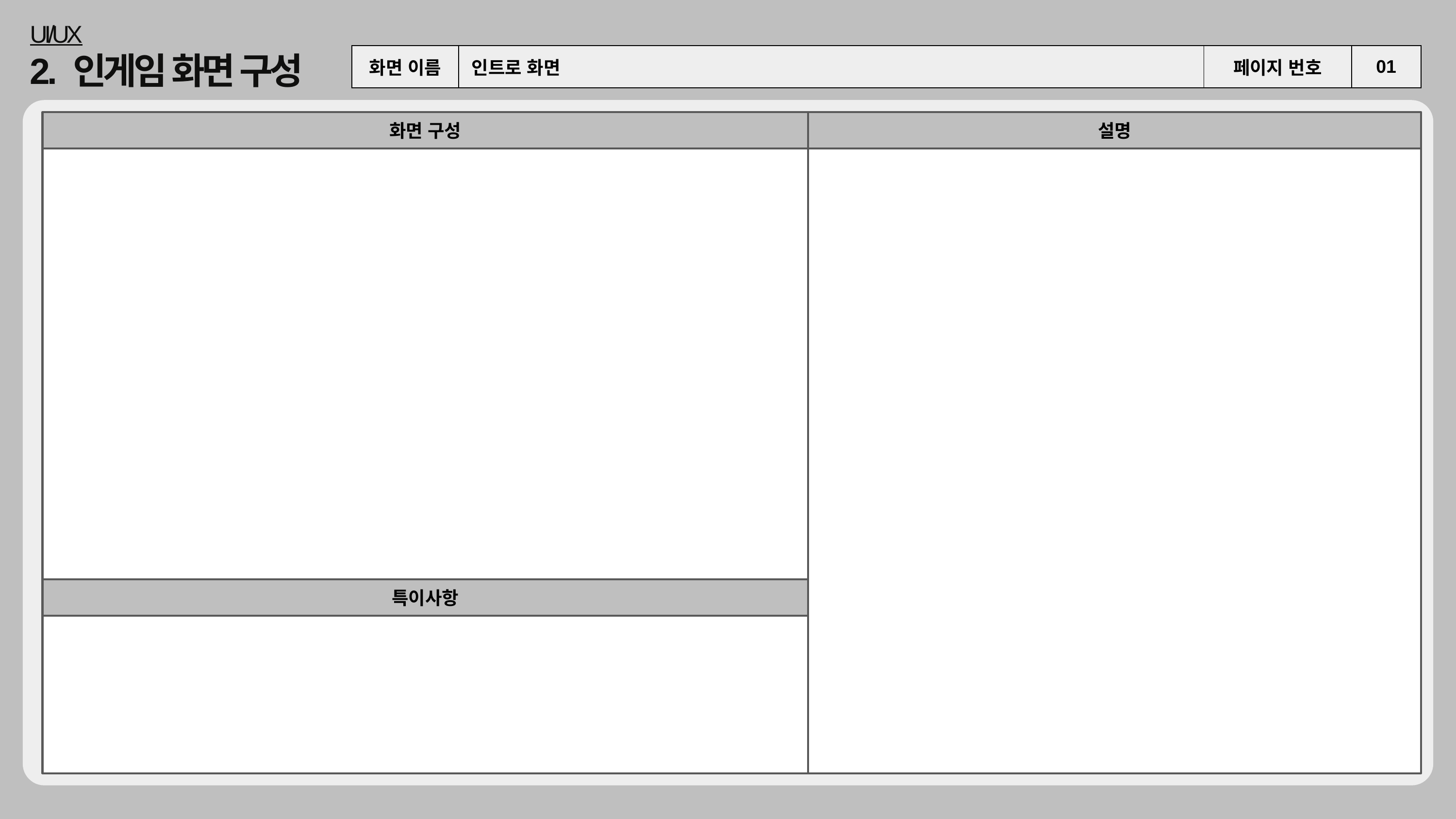

UI/UX
2. 인게임 화면 구성
| 화면 이름 | 인트로 화면 | 페이지 번호 | 01 |
| --- | --- | --- | --- |

화면 구성
설명

특이사항